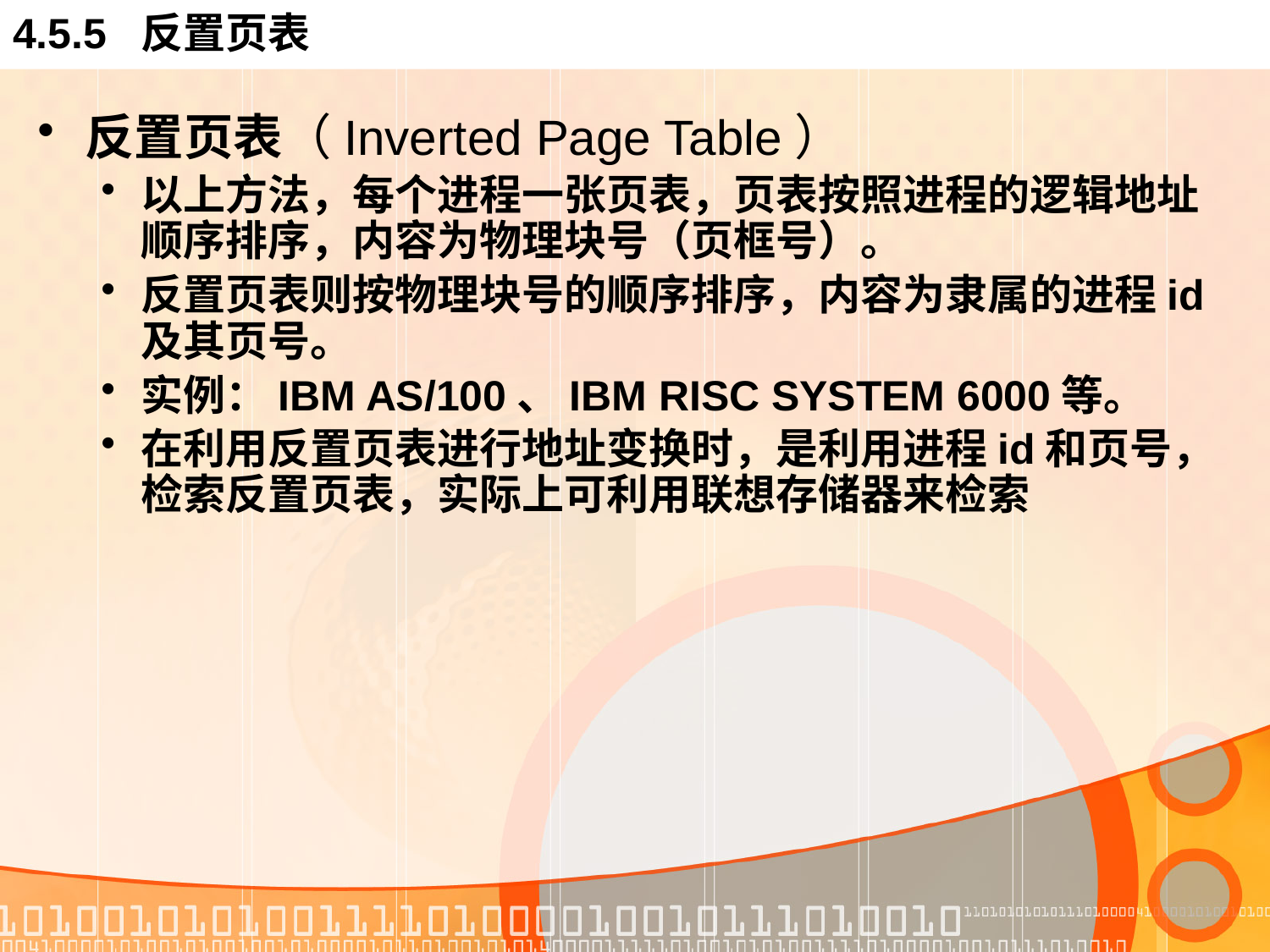

# 4.5.5  反置页表
反置页表（Inverted Page Table）
以上方法，每个进程一张页表，页表按照进程的逻辑地址顺序排序，内容为物理块号（页框号）。
反置页表则按物理块号的顺序排序，内容为隶属的进程id及其页号。
实例：IBM AS/100、IBM RISC SYSTEM 6000等。
在利用反置页表进行地址变换时，是利用进程id和页号，检索反置页表，实际上可利用联想存储器来检索